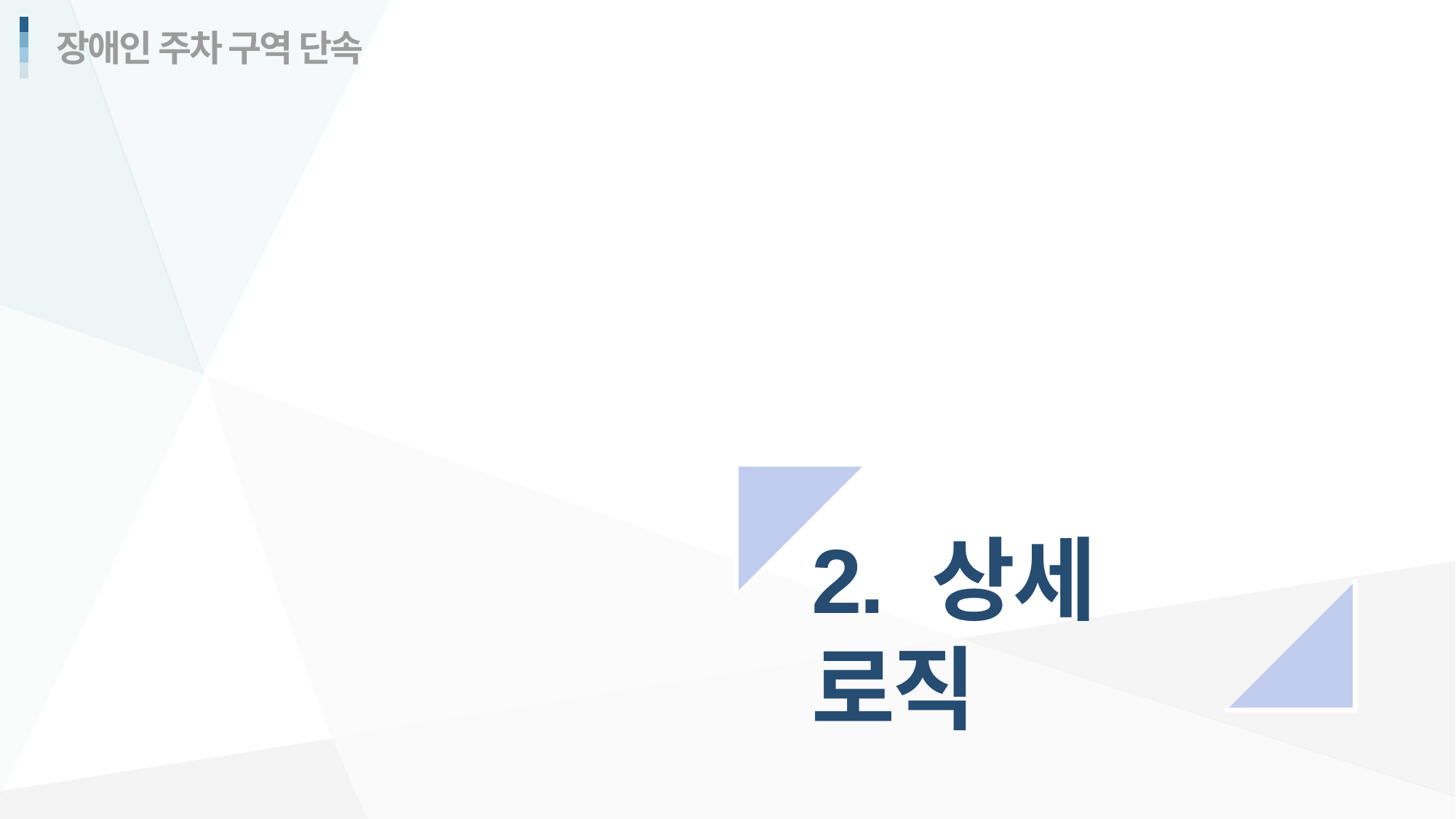

장애인 주차 구역 단속

2. 상세 로직